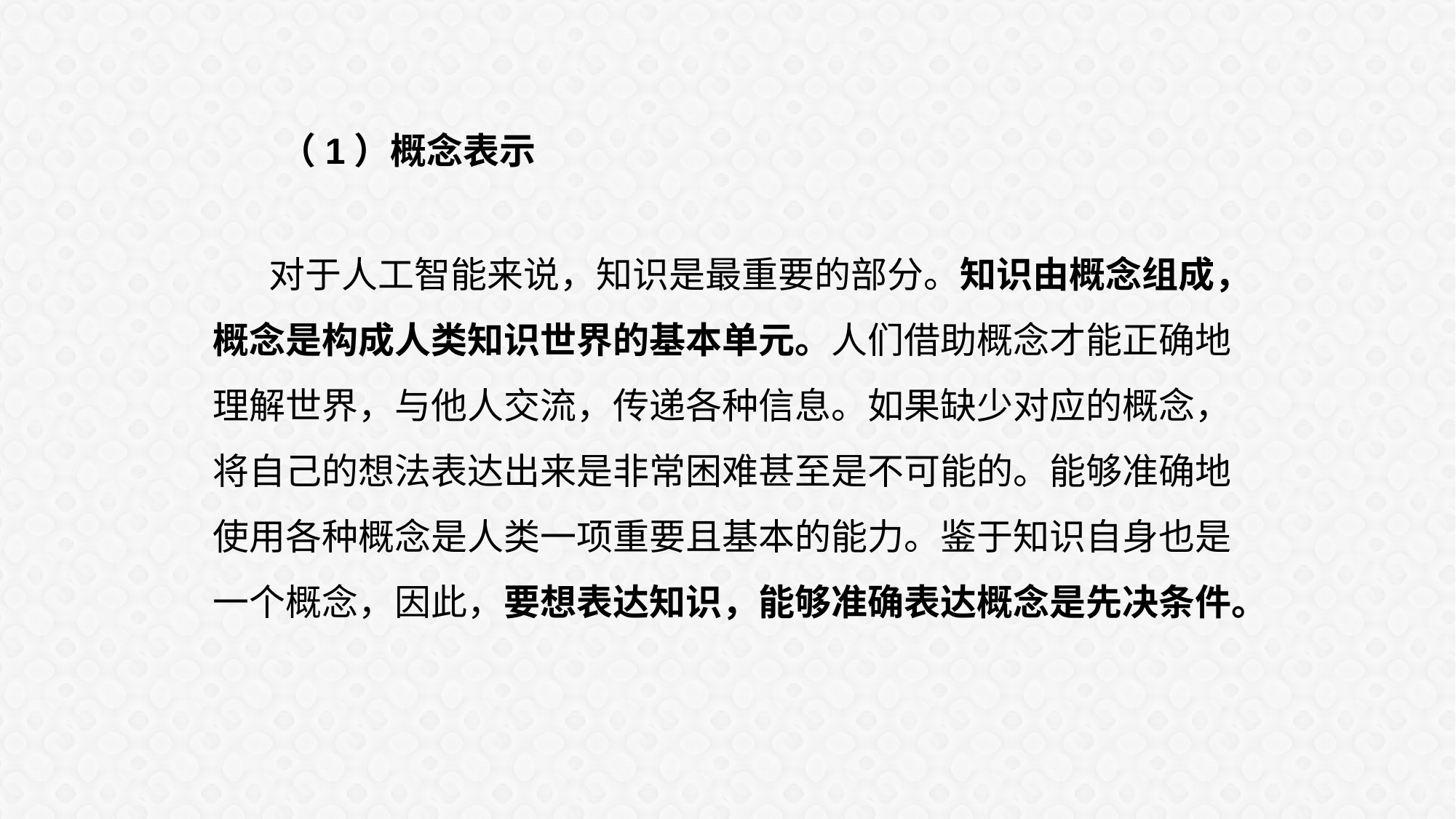

（1）概念表示
       对于人工智能来说，知识是最重要的部分。知识由概念组成，概念是构成人类知识世界的基本单元。人们借助概念才能正确地理解世界，与他人交流，传递各种信息。如果缺少对应的概念，将自己的想法表达出来是非常困难甚至是不可能的。能够准确地使用各种概念是人类一项重要且基本的能力。鉴于知识自身也是一个概念，因此，要想表达知识，能够准确表达概念是先决条件。